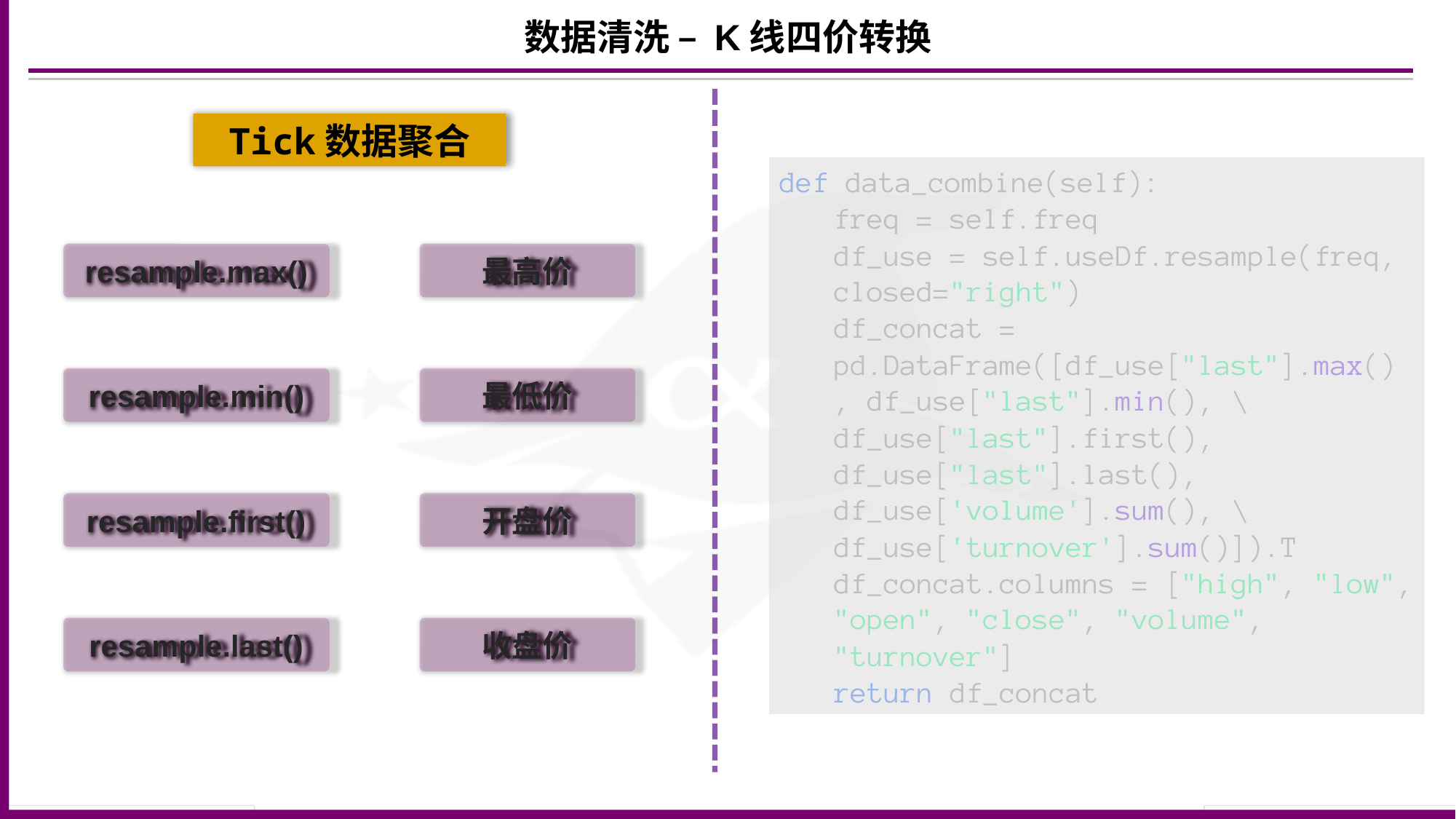

数据清洗 – K线四价转换

Tick数据聚合
def data_combine(self):
freq = self.freq
df_use = self.useDf.resample(freq, closed="right")
df_concat = pd.DataFrame([df_use["last"].max(), df_use["last"].min(), \ df_use["last"].first(), df_use["last"].last(), df_use['volume'].sum(), \ df_use['turnover'].sum()]).T df_concat.columns = ["high", "low", "open", "close", "volume", "turnover"]
return df_concat
resample.max()
最高价
resample.min()
最低价
resample.first()
开盘价
resample.last()
收盘价